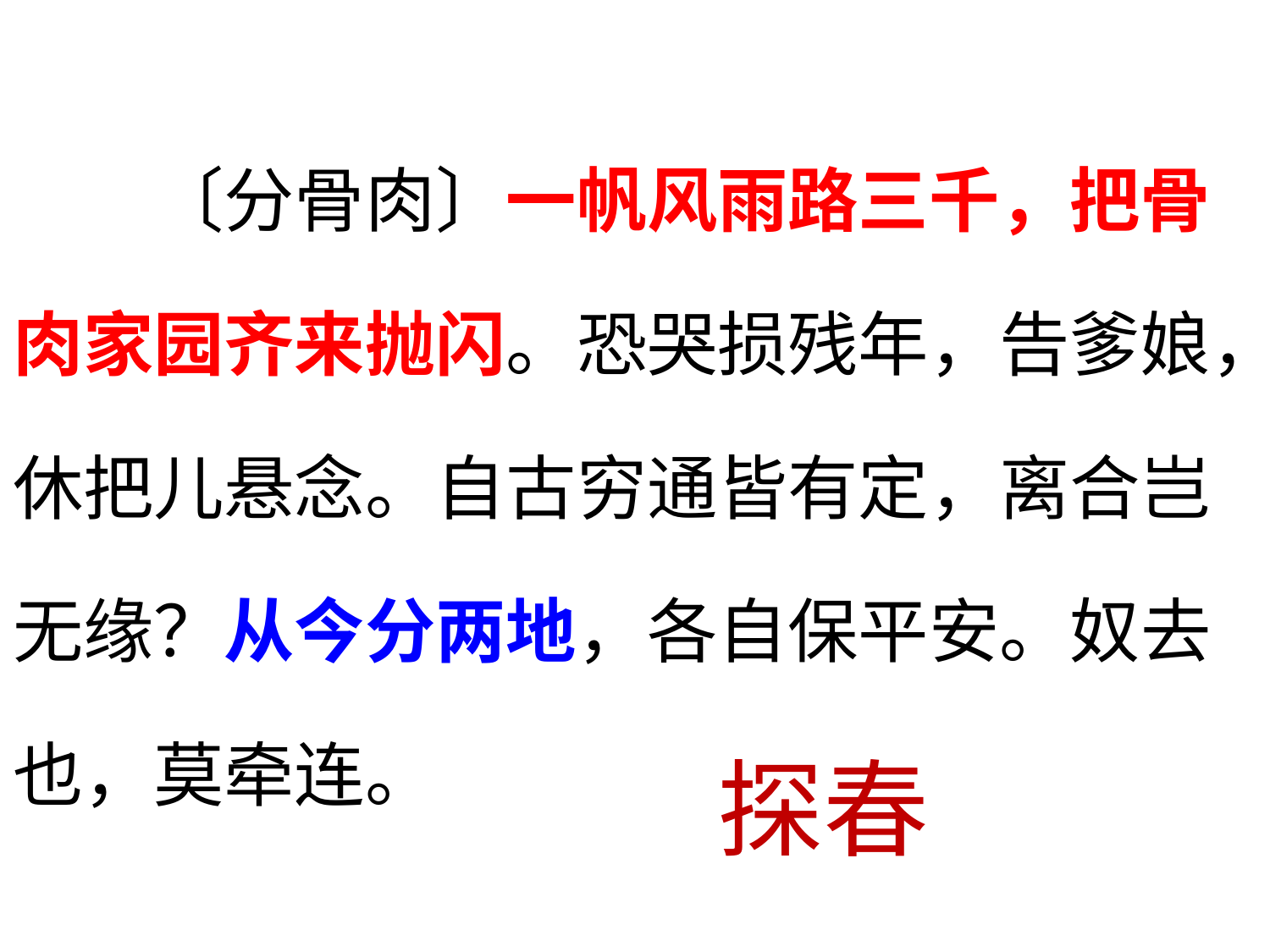

〔分骨肉〕一帆风雨路三千，把骨肉家园齐来抛闪。恐哭损残年，告爹娘，休把儿悬念。自古穷通皆有定，离合岂无缘？从今分两地，各自保平安。奴去也，莫牵连。
探春